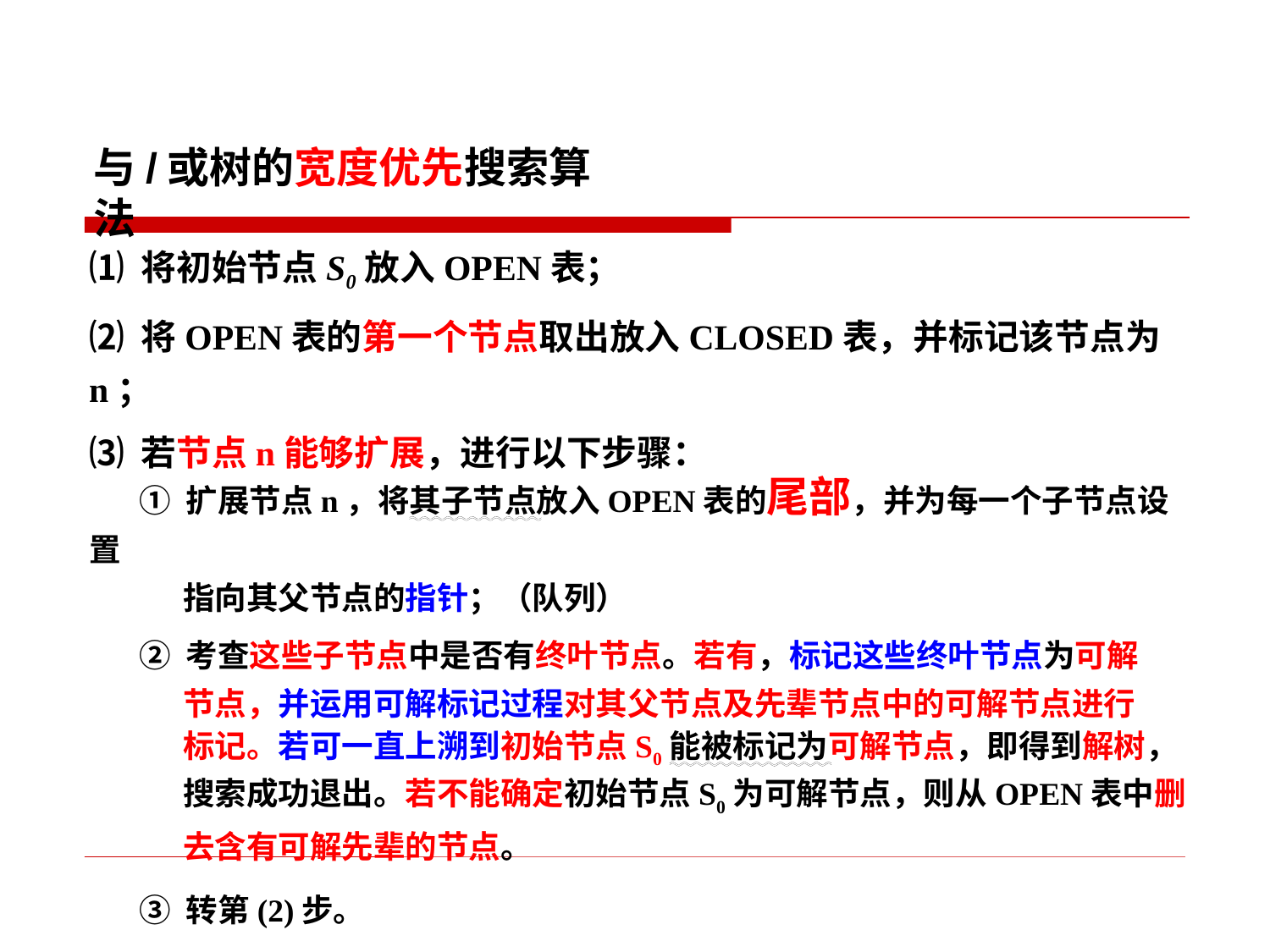

与/或树的宽度优先搜索算法
⑴ 将初始节点S0放入OPEN表；
⑵ 将OPEN表的第一个节点取出放入CLOSED表，并标记该节点为n；
⑶ 若节点n能够扩展，进行以下步骤：
       ① 扩展节点n，将其子节点放入OPEN表的尾部，并为每一个子节点设置
            指向其父节点的指针；（队列）
       ② 考查这些子节点中是否有终叶节点。若有，标记这些终叶节点为可解
            节点，并运用可解标记过程对其父节点及先辈节点中的可解节点进行
            标记。若可一直上溯到初始节点S0能被标记为可解节点，即得到解树，
            搜索成功退出。若不能确定初始节点S0为可解节点，则从OPEN表中删
            去含有可解先辈的节点。
       ③ 转第(2)步。